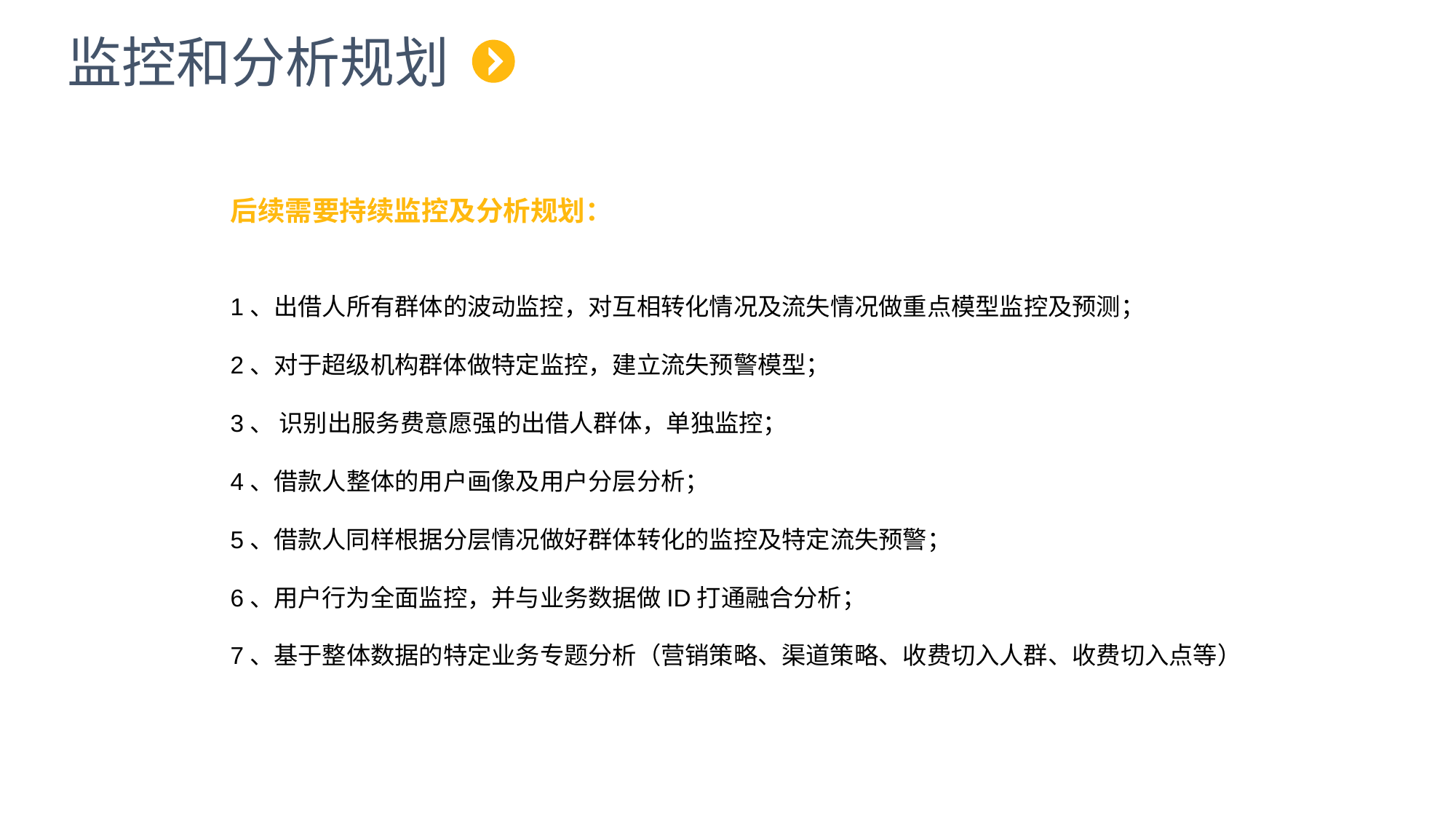

监控和分析规划

后续需要持续监控及分析规划：

1、出借人所有群体的波动监控，对互相转化情况及流失情况做重点模型监控及预测；

2、对于超级机构群体做特定监控，建立流失预警模型；

3、 识别出服务费意愿强的出借人群体，单独监控；

4、借款人整体的用户画像及用户分层分析；

5、借款人同样根据分层情况做好群体转化的监控及特定流失预警；

6、用户行为全面监控，并与业务数据做ID打通融合分析；

7、基于整体数据的特定业务专题分析（营销策略、渠道策略、收费切入人群、收费切入点等）